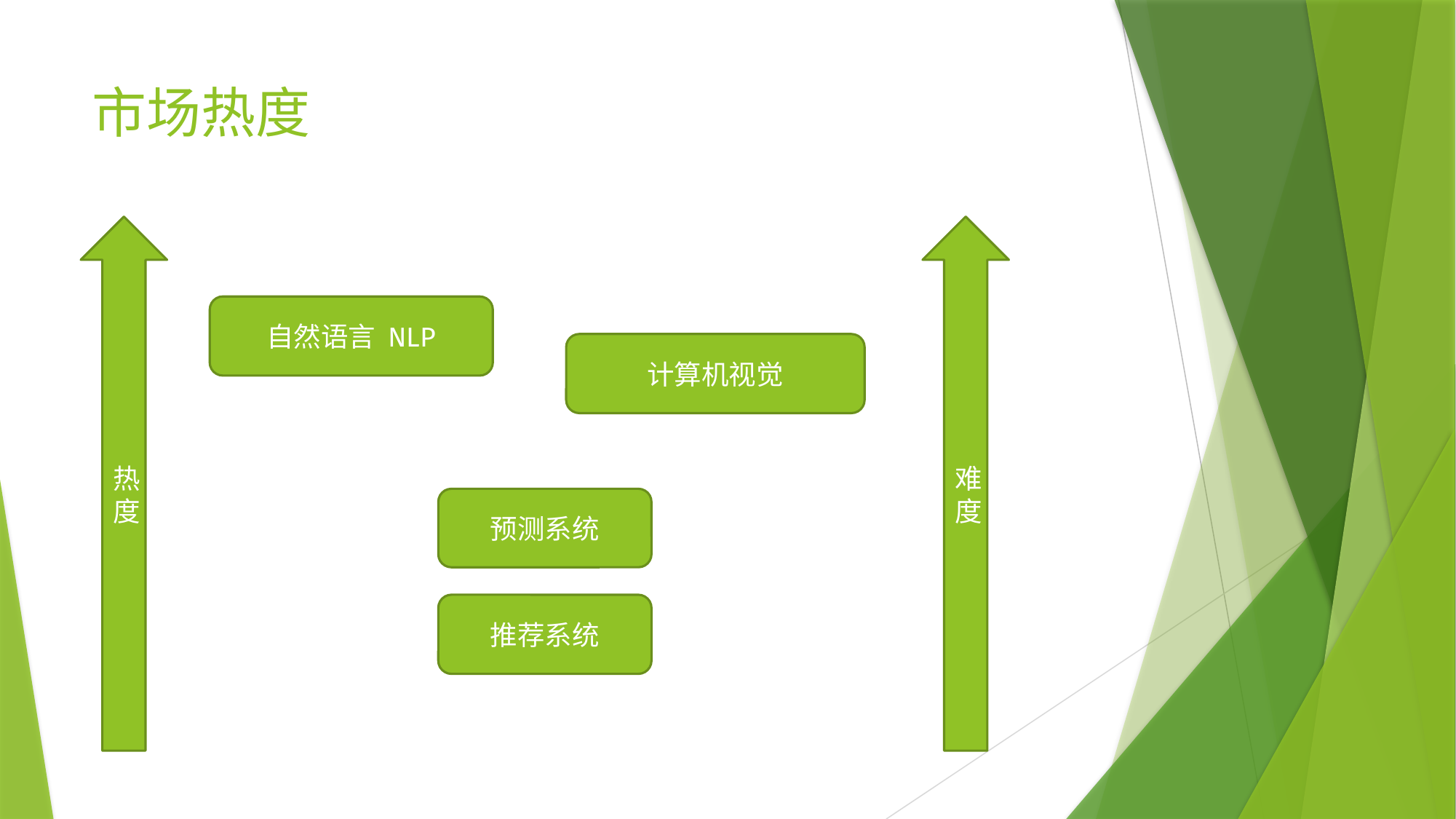

# 市场热度
难度
热度
自然语言 NLP
计算机视觉
预测系统
推荐系统